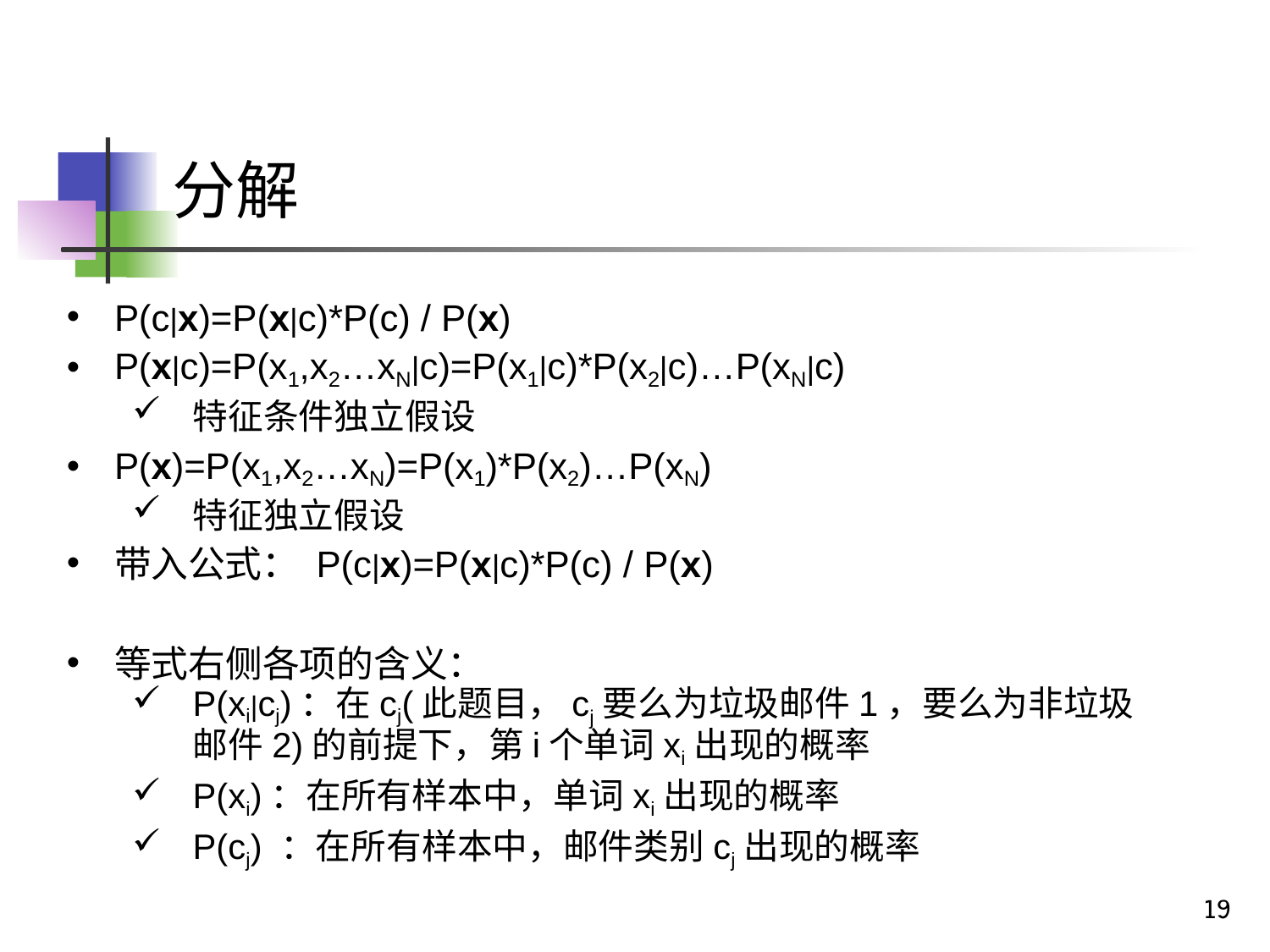

# 分解
P(c|x)=P(x|c)*P(c) / P(x)
P(x|c)=P(x1,x2…xN|c)=P(x1|c)*P(x2|c)…P(xN|c)
特征条件独立假设
P(x)=P(x1,x2…xN)=P(x1)*P(x2)…P(xN)
特征独立假设
带入公式： P(c|x)=P(x|c)*P(c) / P(x)

等式右侧各项的含义：
P(xi|cj)：在cj(此题目，cj要么为垃圾邮件1，要么为非垃圾邮件2)的前提下，第i个单词xi出现的概率
P(xi)：在所有样本中，单词xi出现的概率
P(cj) ：在所有样本中，邮件类别cj出现的概率
19